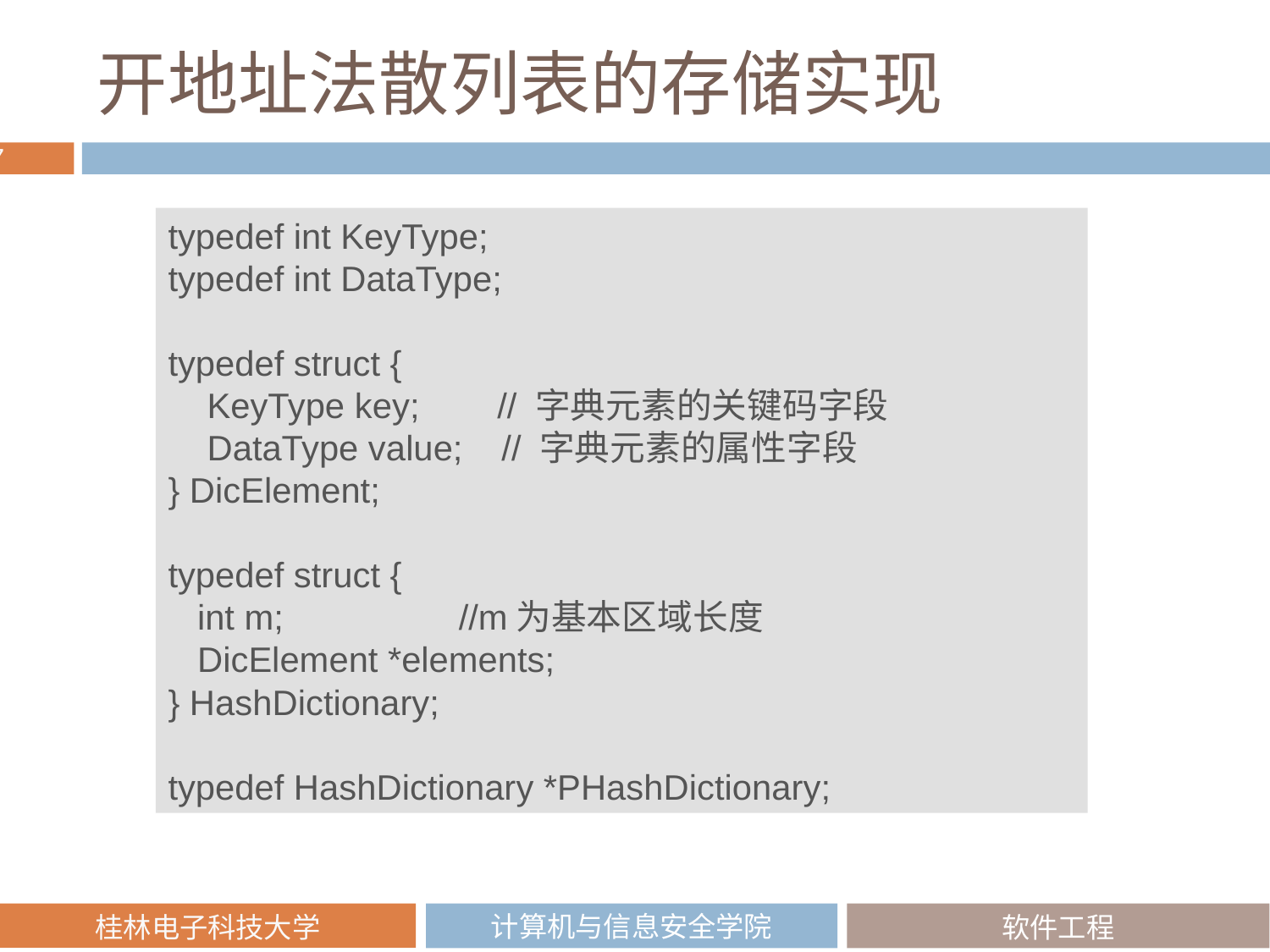

# 开地址法散列表的存储实现
typedef int KeyType;
typedef int DataType;

typedef struct {
    KeyType key;        // 字典元素的关键码字段
    DataType value;    // 字典元素的属性字段
} DicElement;

typedef struct {
   int m;                  //m为基本区域长度
   DicElement *elements;
} HashDictionary;

typedef HashDictionary *PHashDictionary;